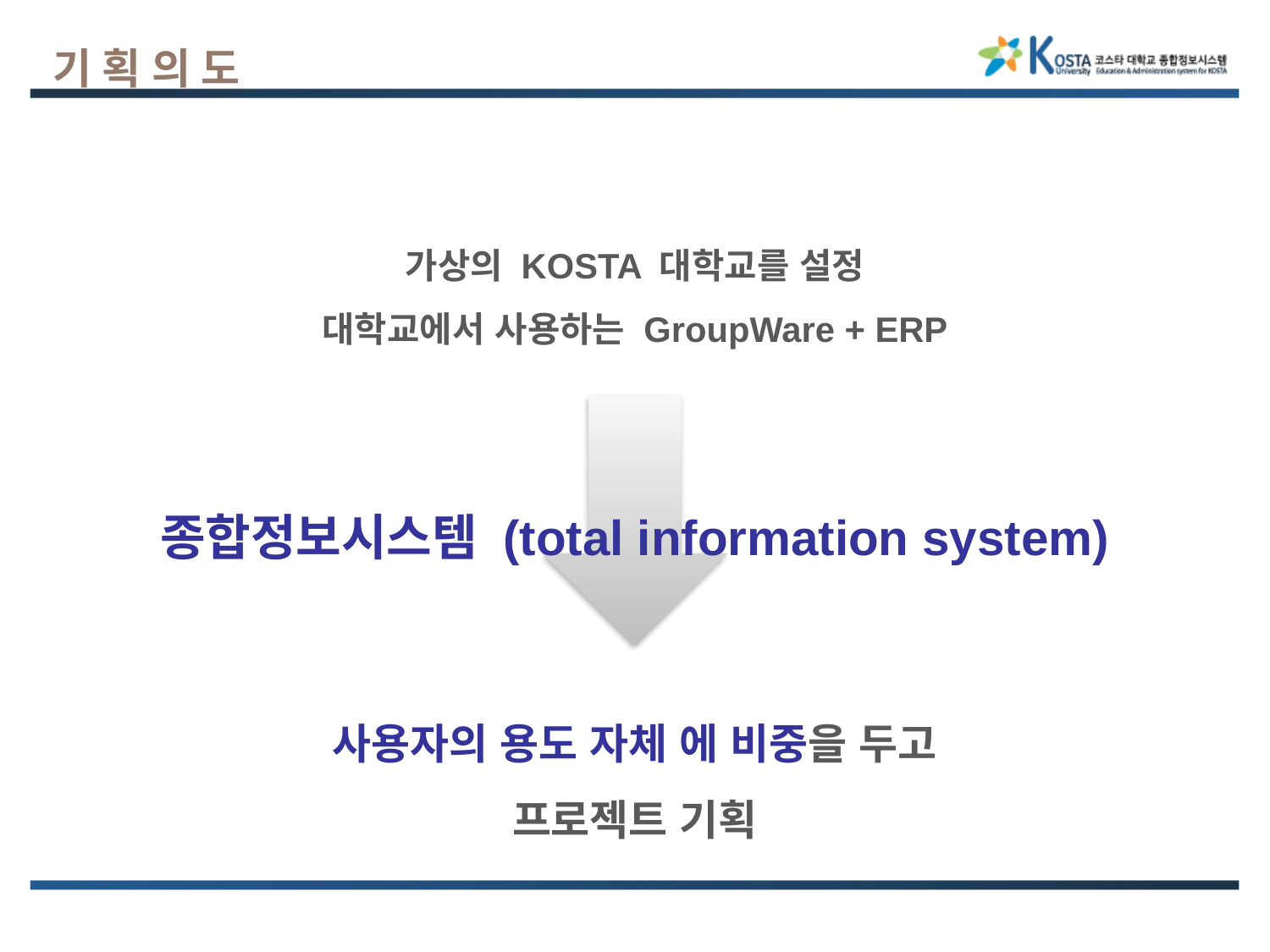

기획의도
가상의 KOSTA 대학교를 설정
대학교에서 사용하는 GroupWare + ERP

종합정보시스템 (total information system)

사용자의 용도 자체 에 비중을 두고
프로젝트 기획